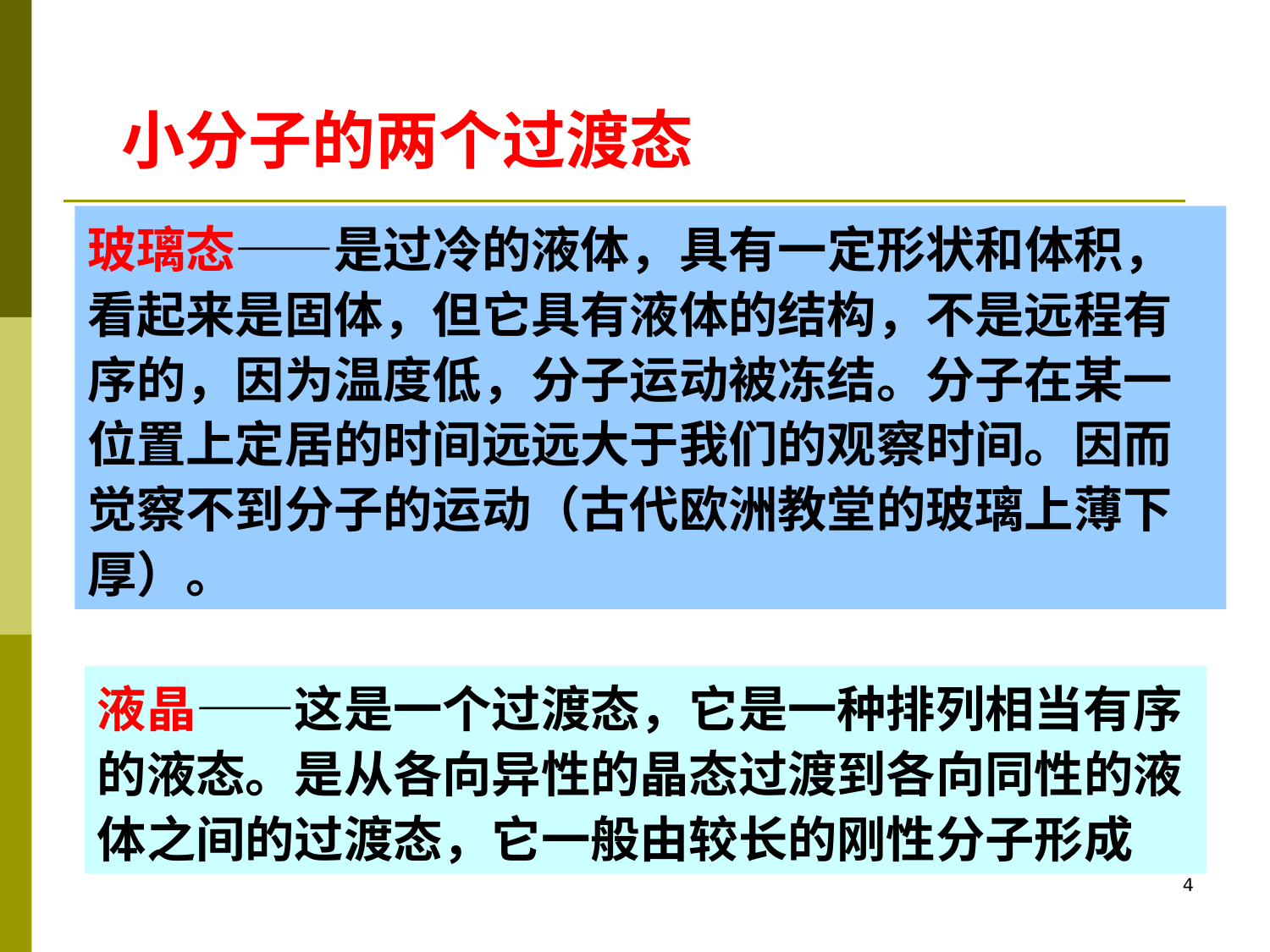

小分子的两个过渡态
玻璃态——是过冷的液体，具有一定形状和体积，看起来是固体，但它具有液体的结构，不是远程有序的，因为温度低，分子运动被冻结。分子在某一位置上定居的时间远远大于我们的观察时间。因而觉察不到分子的运动（古代欧洲教堂的玻璃上薄下厚）。
液晶——这是一个过渡态，它是一种排列相当有序的液态。是从各向异性的晶态过渡到各向同性的液体之间的过渡态，它一般由较长的刚性分子形成
4